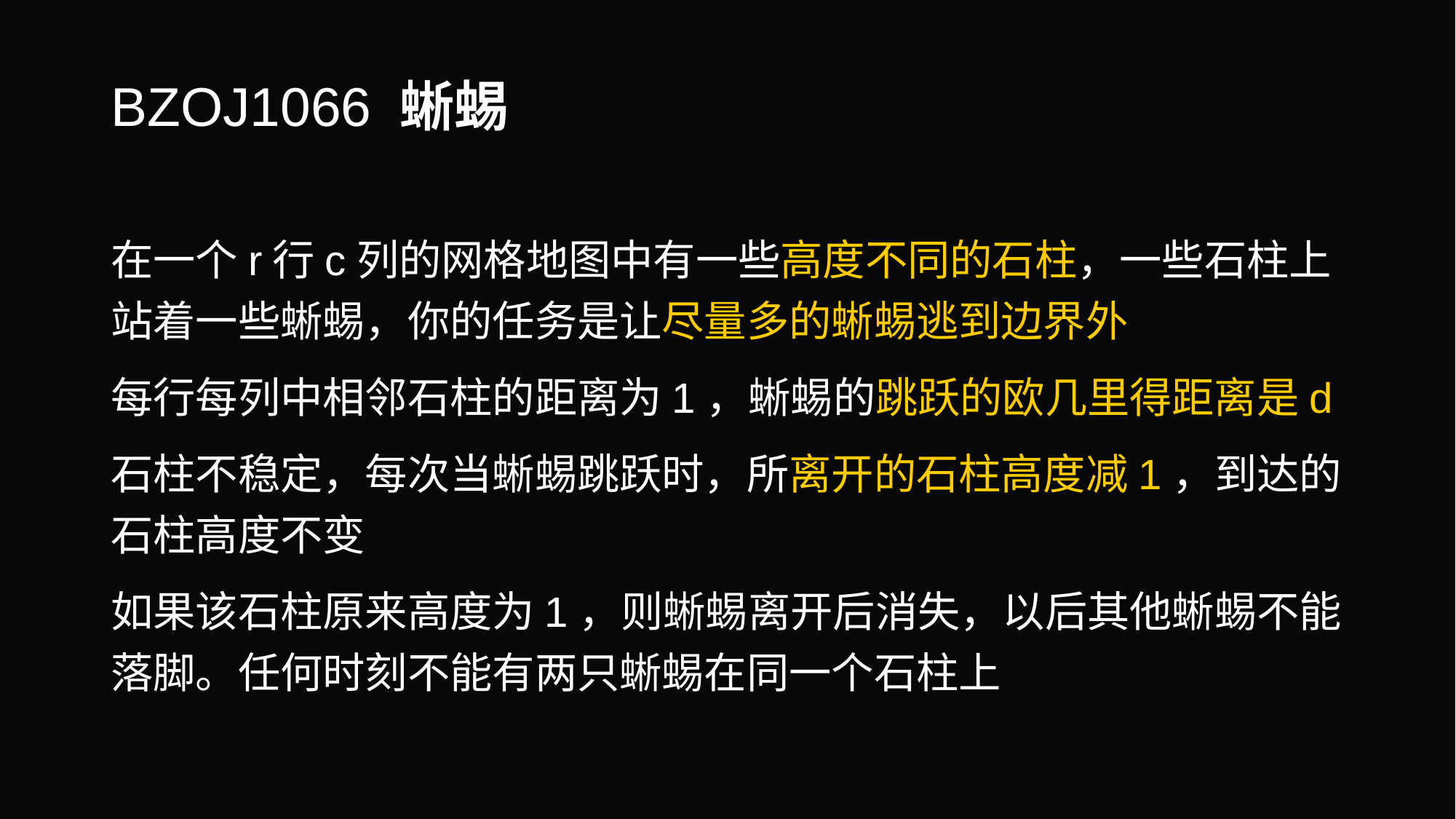

# BZOJ1066 蜥蜴
在一个r行c列的网格地图中有一些高度不同的石柱，一些石柱上站着一些蜥蜴，你的任务是让尽量多的蜥蜴逃到边界外
每行每列中相邻石柱的距离为1，蜥蜴的跳跃的欧几里得距离是d
石柱不稳定，每次当蜥蜴跳跃时，所离开的石柱高度减1，到达的石柱高度不变
如果该石柱原来高度为1，则蜥蜴离开后消失，以后其他蜥蜴不能落脚。任何时刻不能有两只蜥蜴在同一个石柱上